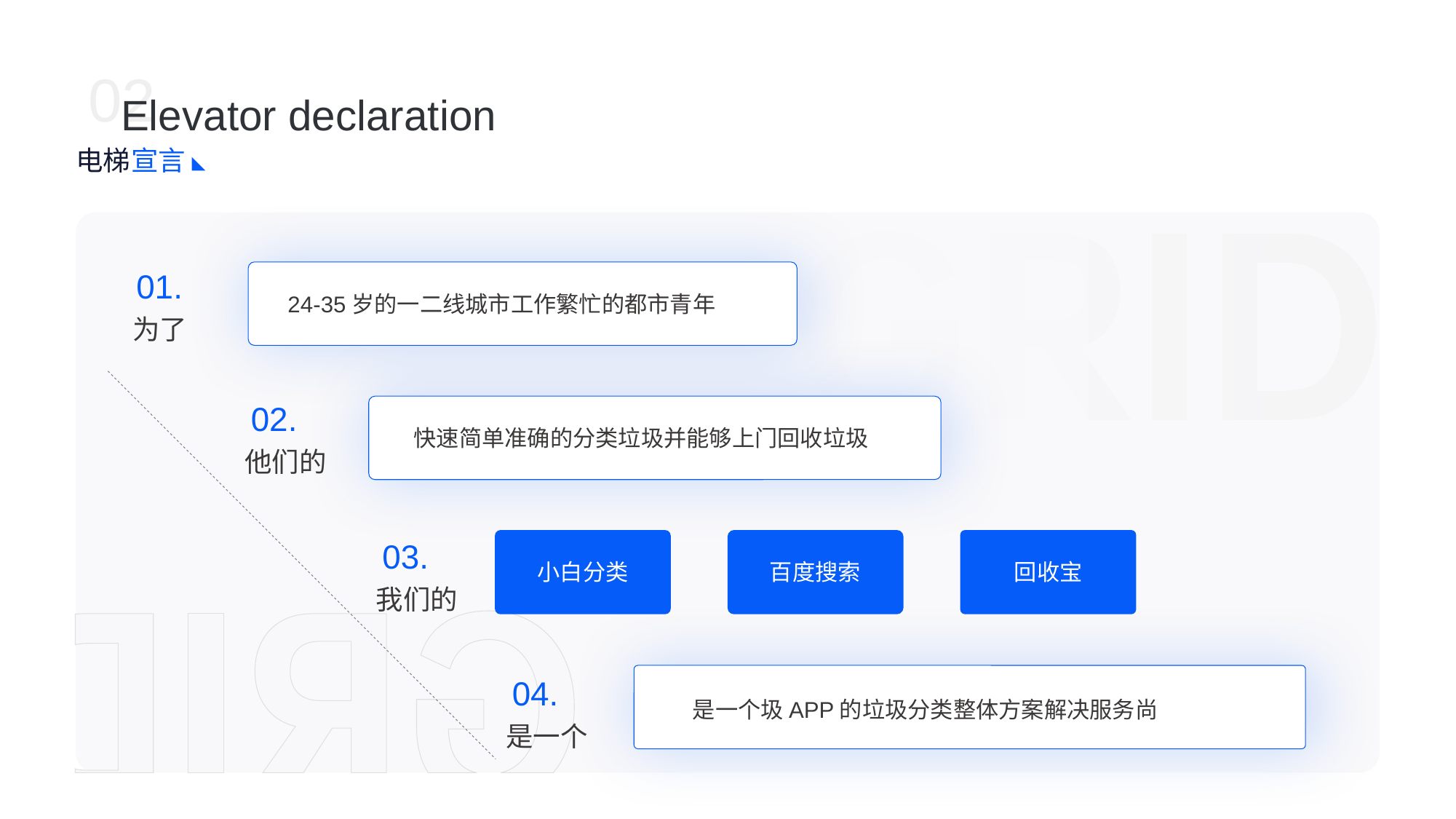

02
Elevator declaration
电梯
宣言

01.

24-35岁的一二线城市工作繁忙的都市青年
为了

02.

快速简单准确的分类垃圾并能够上门回收垃圾
他们的
03.

小白分类
百度搜索
回收宝
我们的

04.
是一个圾APP的垃圾分类整体方案解决服务尚
是一个